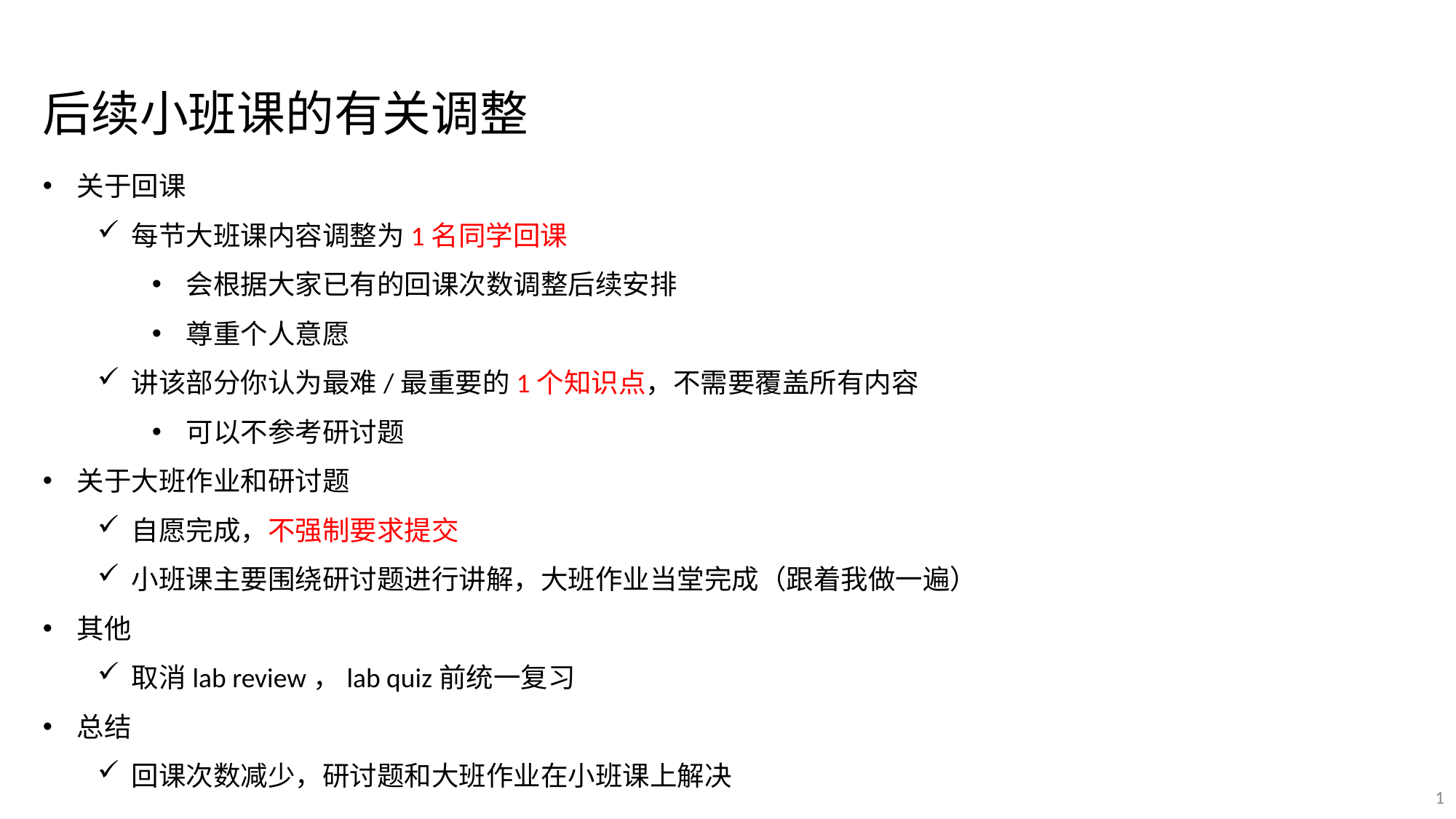

后续小班课的有关调整
关于回课
每节大班课内容调整为1名同学回课
会根据大家已有的回课次数调整后续安排
尊重个人意愿
讲该部分你认为最难/最重要的1个知识点，不需要覆盖所有内容
可以不参考研讨题
关于大班作业和研讨题
自愿完成，不强制要求提交
小班课主要围绕研讨题进行讲解，大班作业当堂完成（跟着我做一遍）
其他
取消lab review，lab quiz前统一复习
总结
回课次数减少，研讨题和大班作业在小班课上解决
1